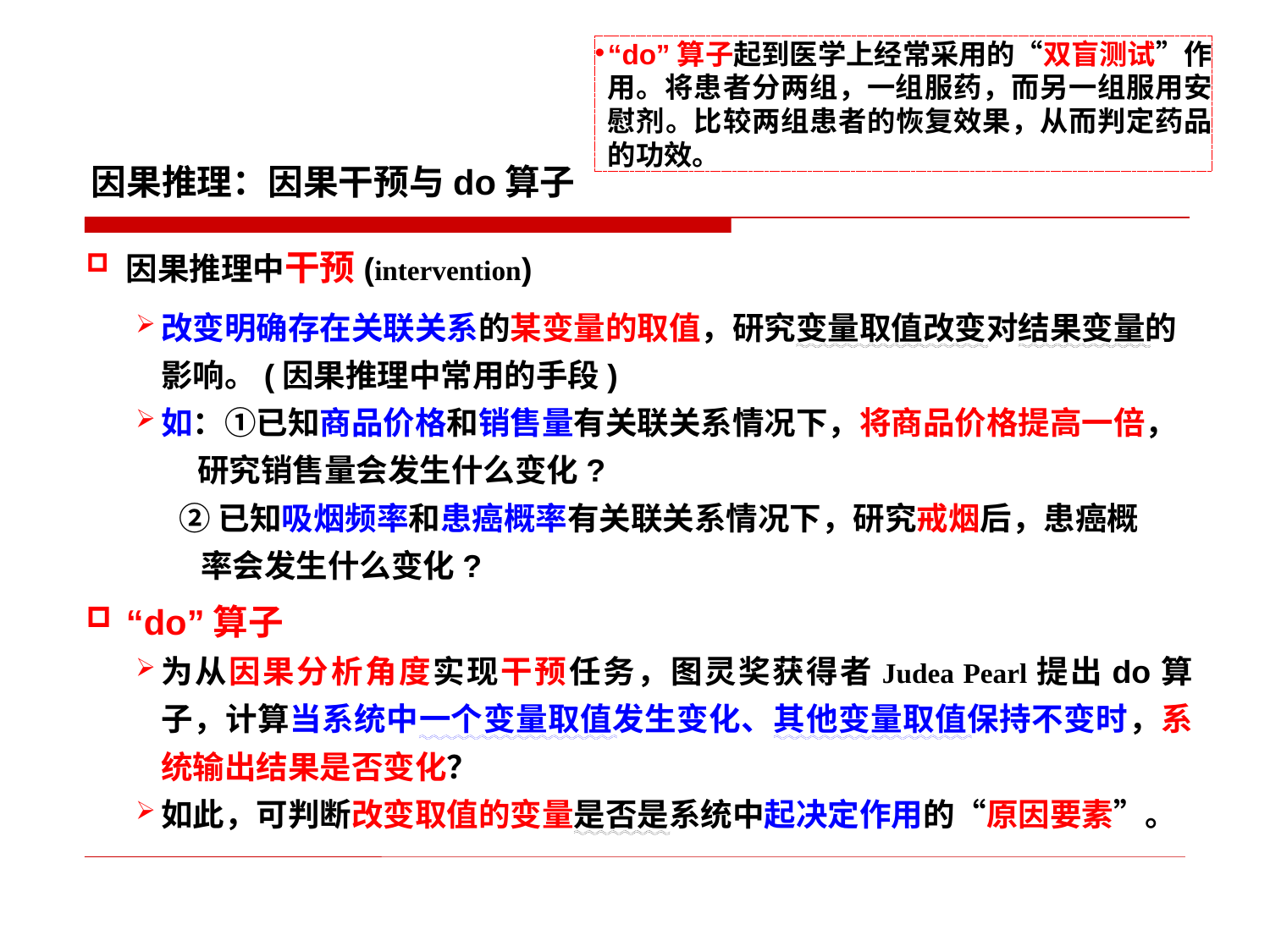

“do”算子起到医学上经常采用的“双盲测试”作用。将患者分两组，一组服药，而另一组服用安慰剂。比较两组患者的恢复效果，从而判定药品的功效。
因果推理：因果干预与do算子
因果推理中干预(intervention)
改变明确存在关联关系的某变量的取值，研究变量取值改变对结果变量的影响。(因果推理中常用的手段)
如：①已知商品价格和销售量有关联关系情况下，将商品价格提高一倍，
        研究销售量会发生什么变化?
      ②已知吸烟频率和患癌概率有关联关系情况下，研究戒烟后，患癌概
        率会发生什么变化?
“do”算子
为从因果分析角度实现干预任务，图灵奖获得者Judea Pearl提出do算子，计算当系统中一个变量取值发生变化、其他变量取值保持不变时，系统输出结果是否变化？
如此，可判断改变取值的变量是否是系统中起决定作用的“原因要素”。